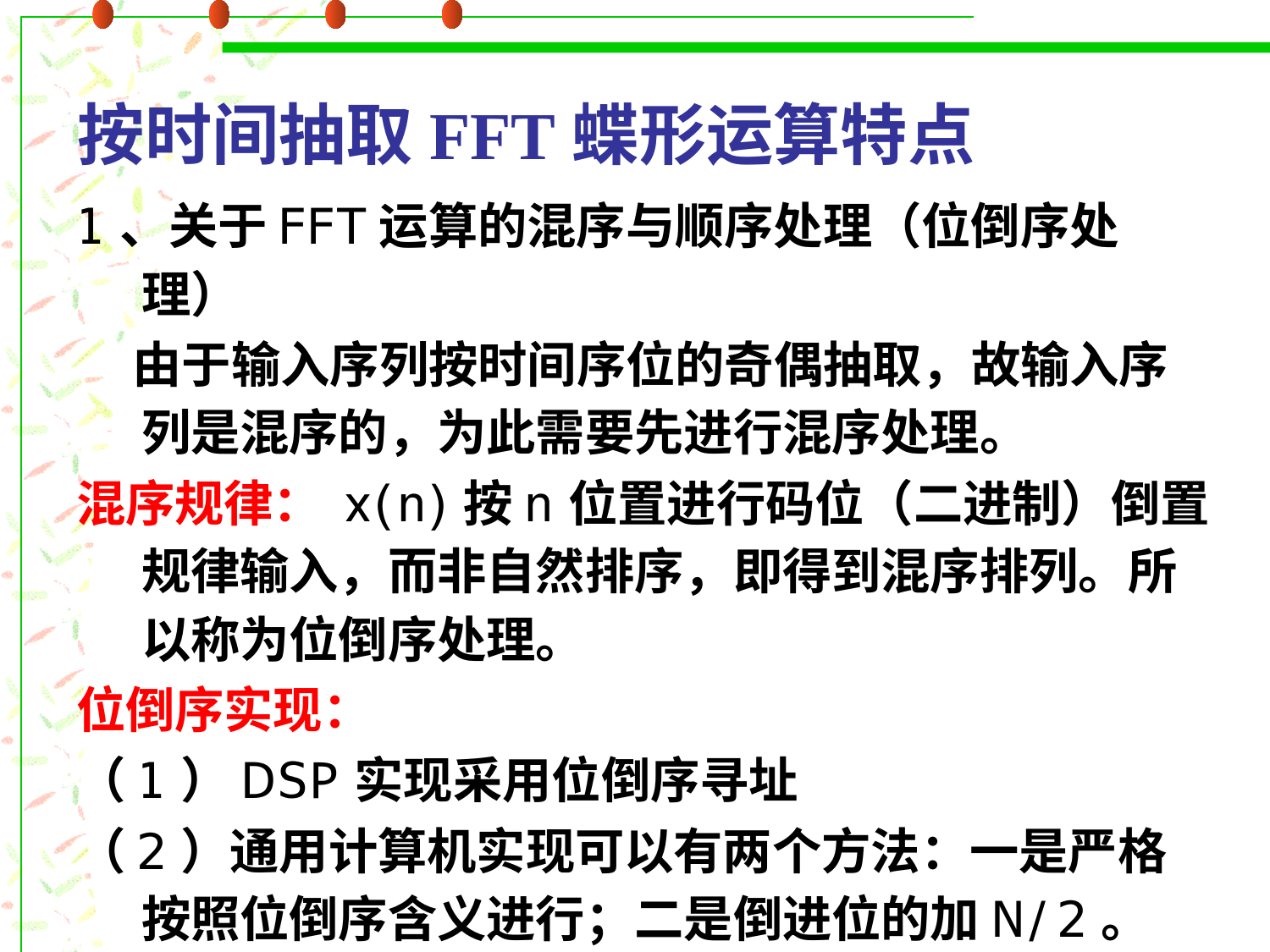

# 按时间抽取FFT蝶形运算特点
1、关于FFT运算的混序与顺序处理（位倒序处理）
    由于输入序列按时间序位的奇偶抽取，故输入序列是混序的，为此需要先进行混序处理。
混序规律： x(n)按n位置进行码位（二进制）倒置规律输入，而非自然排序，即得到混序排列。所以称为位倒序处理。
位倒序实现：
（1）DSP实现采用位倒序寻址
（2）通用计算机实现可以有两个方法：一是严格按照位倒序含义进行；二是倒进位的加N/2。